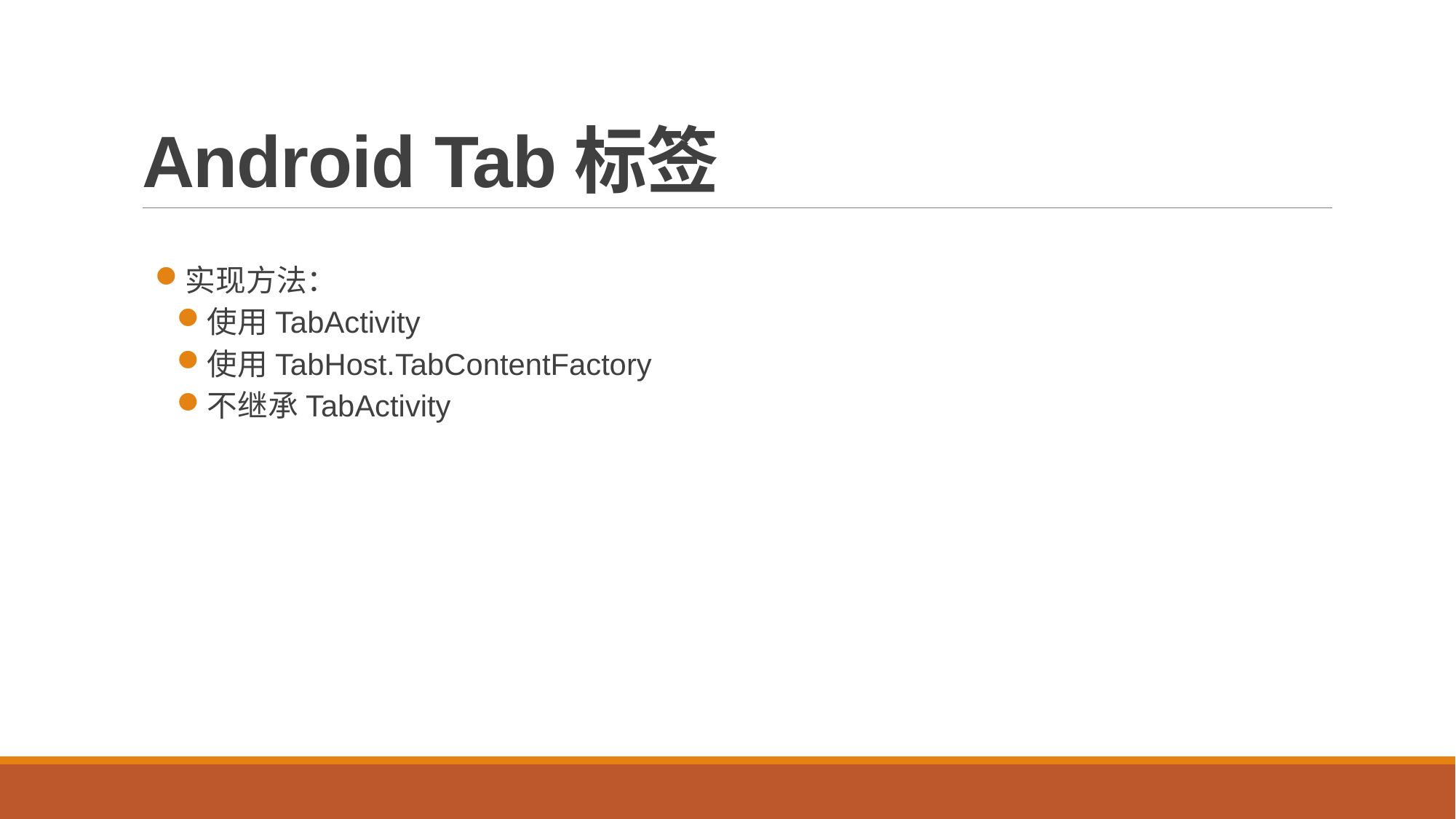

# Android Tab标签

实现方法：
使用TabActivity
使用TabHost.TabContentFactory
不继承TabActivity